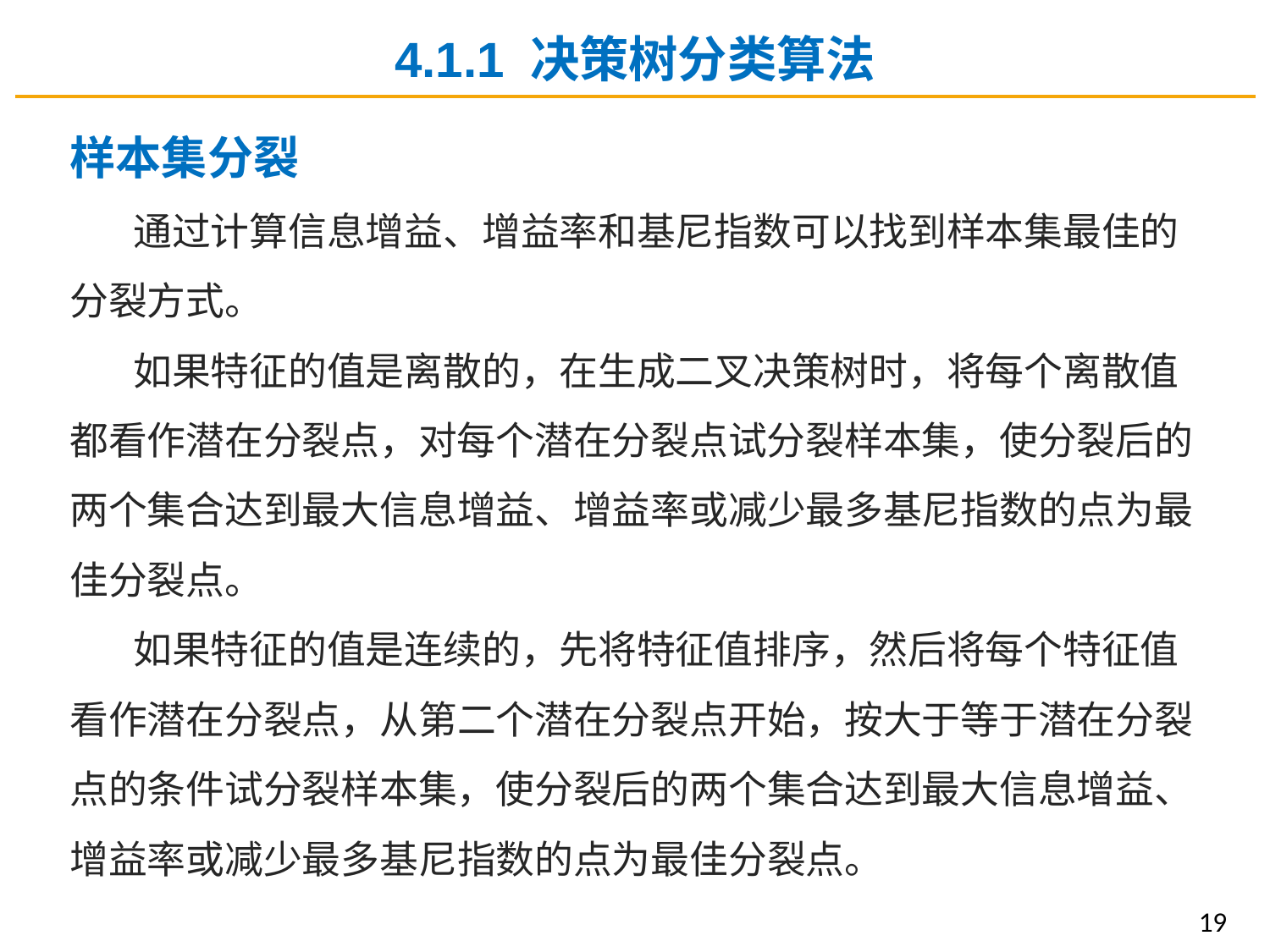

4.1.1 决策树分类算法
样本集分裂
通过计算信息增益、增益率和基尼指数可以找到样本集最佳的分裂方式。
如果特征的值是离散的，在生成二叉决策树时，将每个离散值都看作潜在分裂点，对每个潜在分裂点试分裂样本集，使分裂后的两个集合达到最大信息增益、增益率或减少最多基尼指数的点为最佳分裂点。
如果特征的值是连续的，先将特征值排序，然后将每个特征值看作潜在分裂点，从第二个潜在分裂点开始，按大于等于潜在分裂点的条件试分裂样本集，使分裂后的两个集合达到最大信息增益、增益率或减少最多基尼指数的点为最佳分裂点。
19